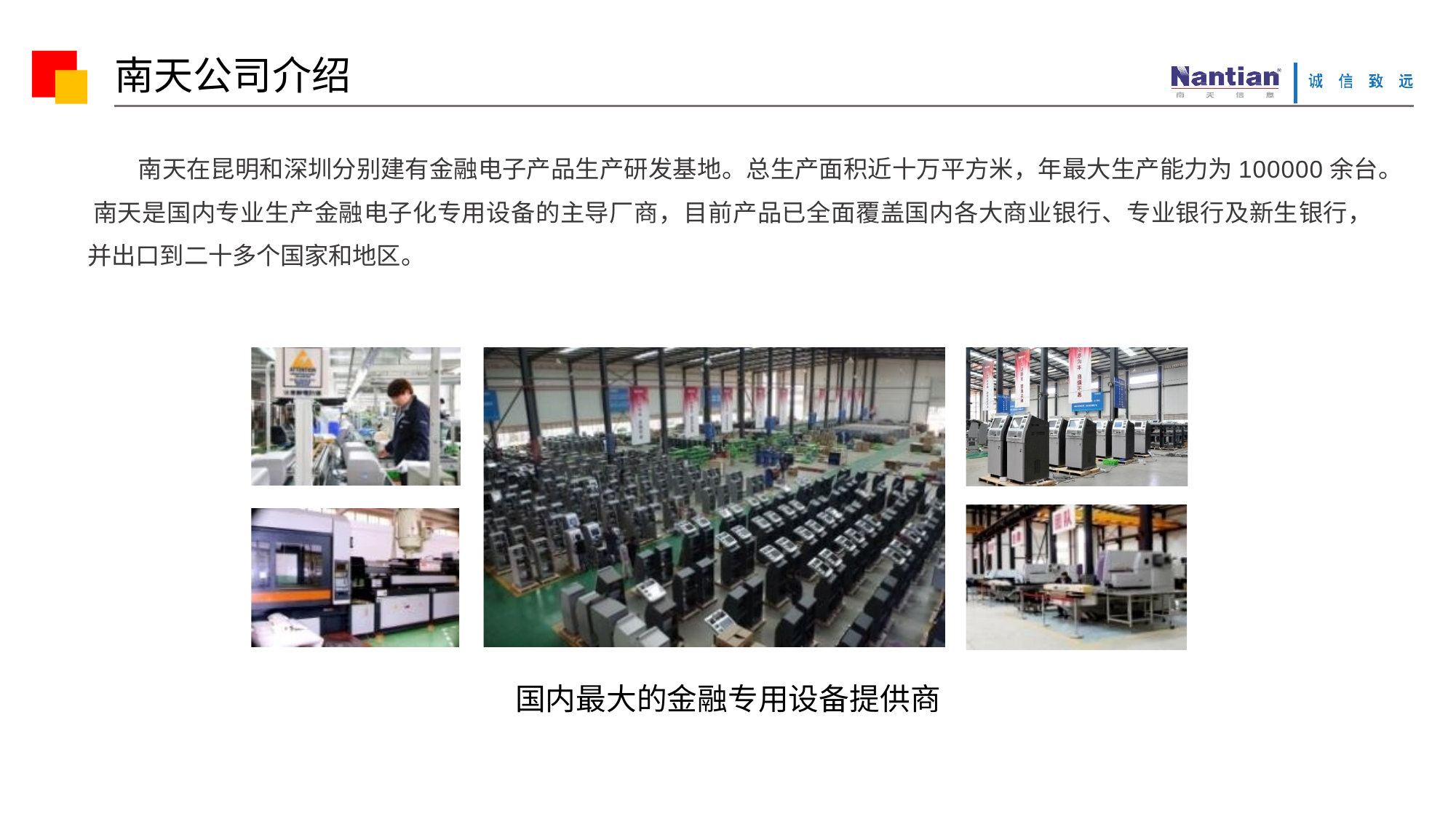

# 南天公司介绍

南天在昆明和深圳分别建有金融电子产品生产研发基地。总生产面积近十万平方米，年最大生产能力为100000余台。 南天是国内专业生产金融电子化专用设备的主导厂商，目前产品已全面覆盖国内各大商业银行、专业银行及新生银行，  并出口到二十多个国家和地区。

国内最大的金融专用设备提供商